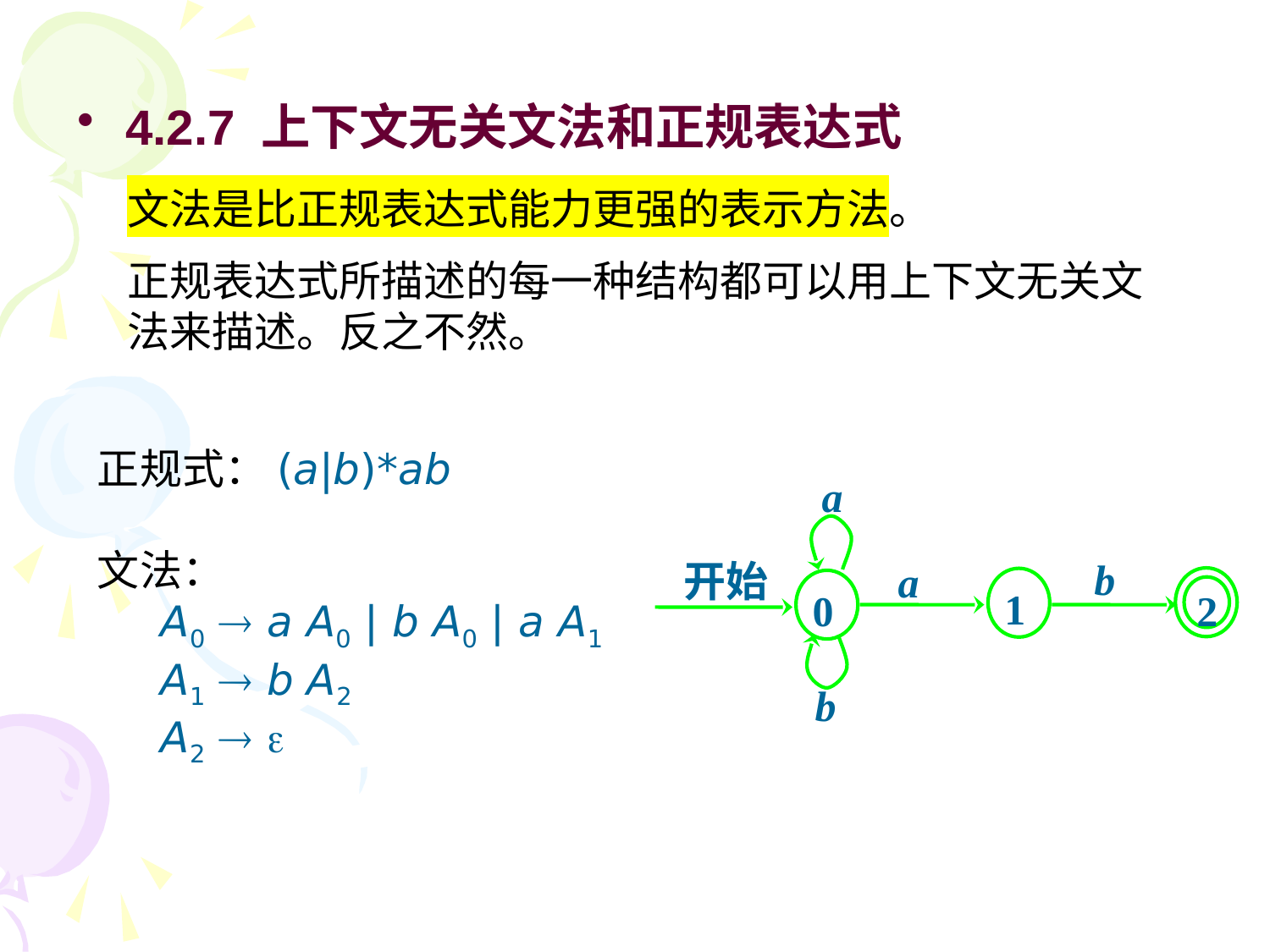

4.2.7 上下文无关文法和正规表达式
文法是比正规表达式能力更强的表示方法。
正规表达式所描述的每一种结构都可以用上下文无关文法来描述。反之不然。
正规式：(a|b)*ab

文法：
A0 → a A0 | b A0 | a A1
A1 → b A2
A2 → ε
a

b
开始
a

2
1
0

b
32